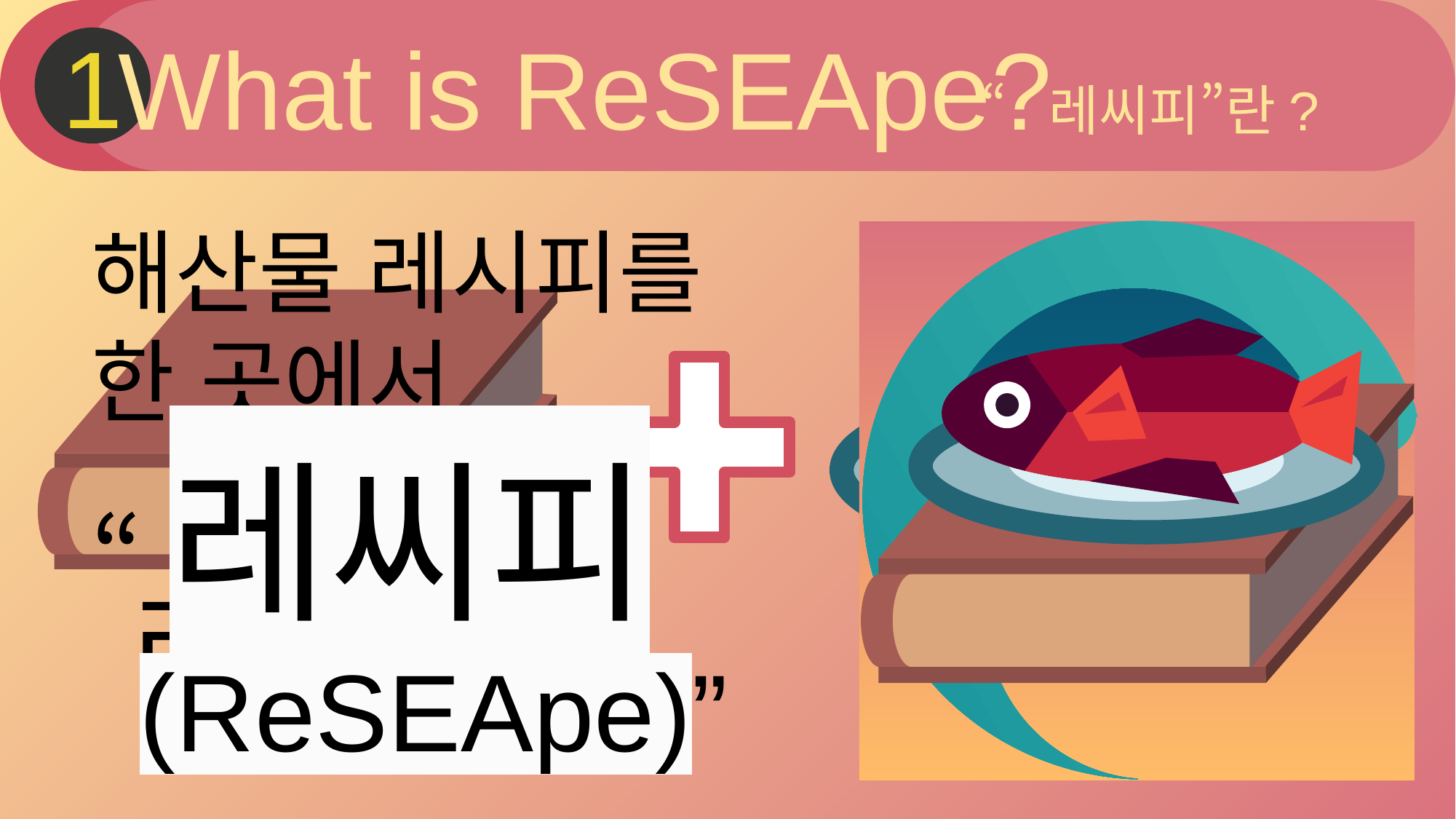

1

What is ReSEApe?
“레씨피”란?

해산물 레시피를
한 곳에서
“레씨피
(ReSEApe)”

해산물

레시피